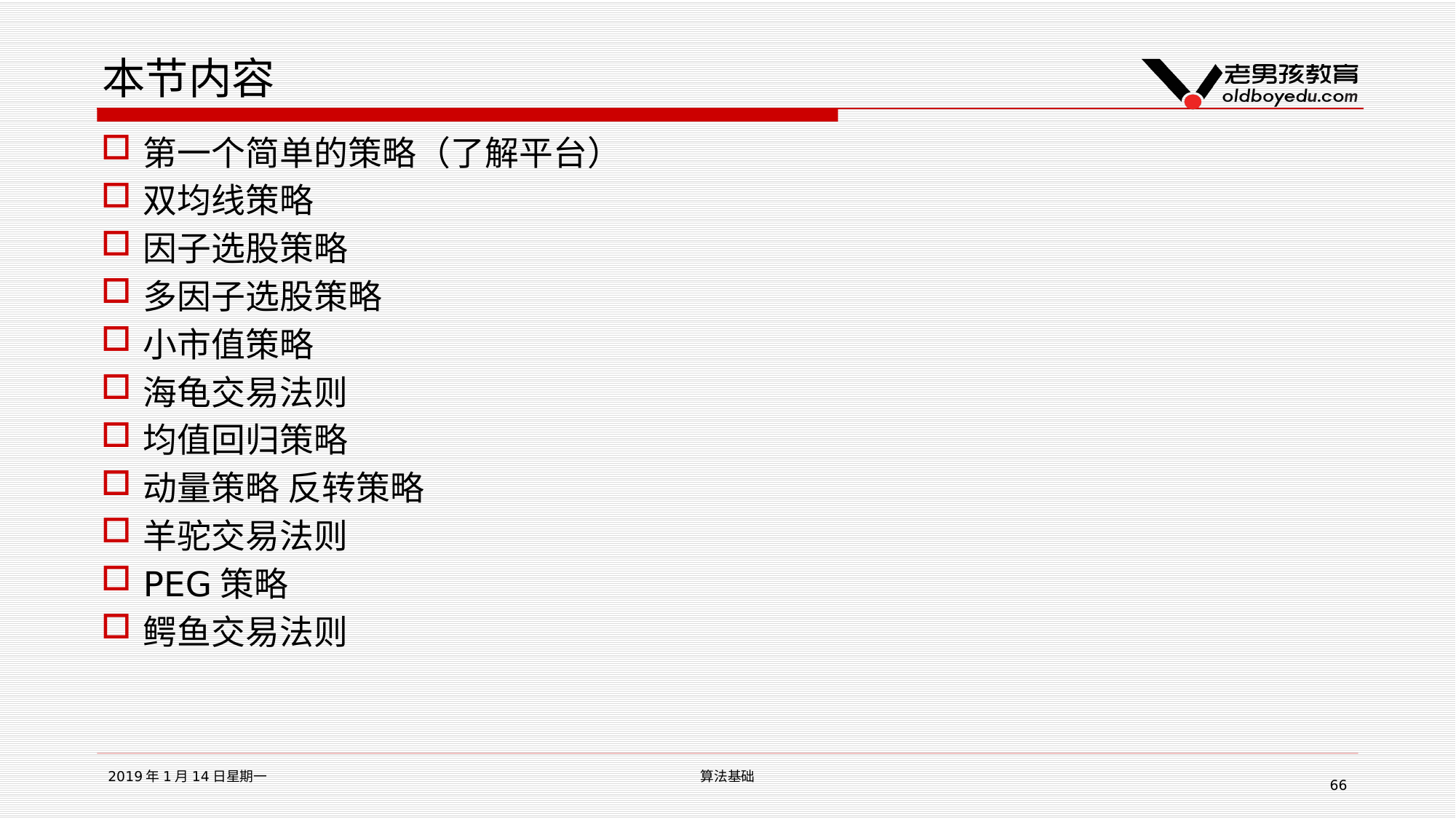

# 本节内容
第一个简单的策略（了解平台）
双均线策略
因子选股策略
多因子选股策略
小市值策略
海龟交易法则
均值回归策略
动量策略 反转策略
羊驼交易法则
PEG策略
鳄鱼交易法则
2019年1月14日星期一
算法基础
66